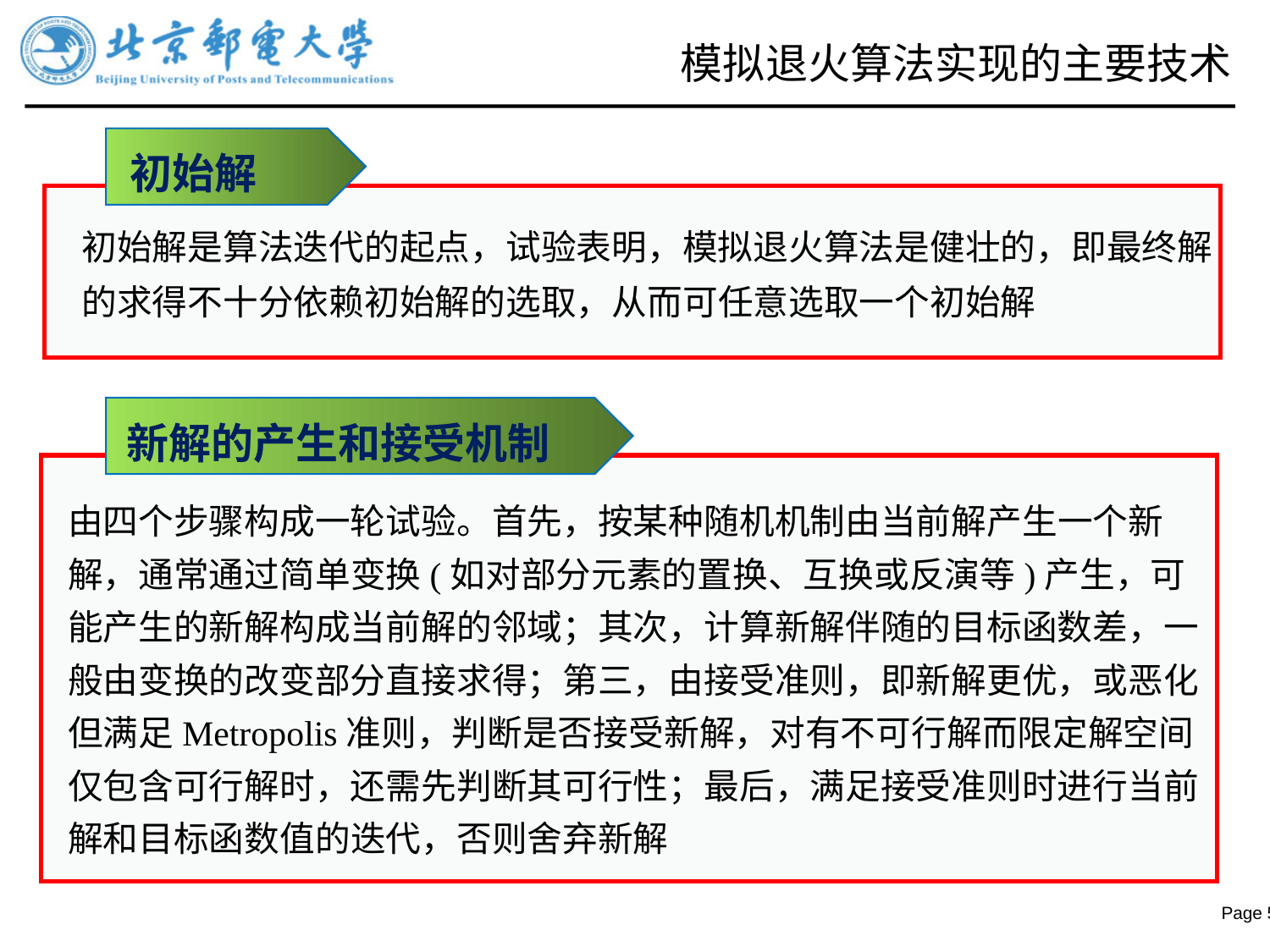

# 模拟退火算法实现的主要技术

初始解

初始解是算法迭代的起点，试验表明，模拟退火算法是健壮的，即最终解的求得不十分依赖初始解的选取，从而可任意选取一个初始解

新解的产生和接受机制

由四个步骤构成一轮试验。首先，按某种随机机制由当前解产生一个新解，通常通过简单变换(如对部分元素的置换、互换或反演等)产生，可能产生的新解构成当前解的邻域；其次，计算新解伴随的目标函数差，一般由变换的改变部分直接求得；第三，由接受准则，即新解更优，或恶化但满足Metropolis准则，判断是否接受新解，对有不可行解而限定解空间仅包含可行解时，还需先判断其可行性；最后，满足接受准则时进行当前解和目标函数值的迭代，否则舍弃新解